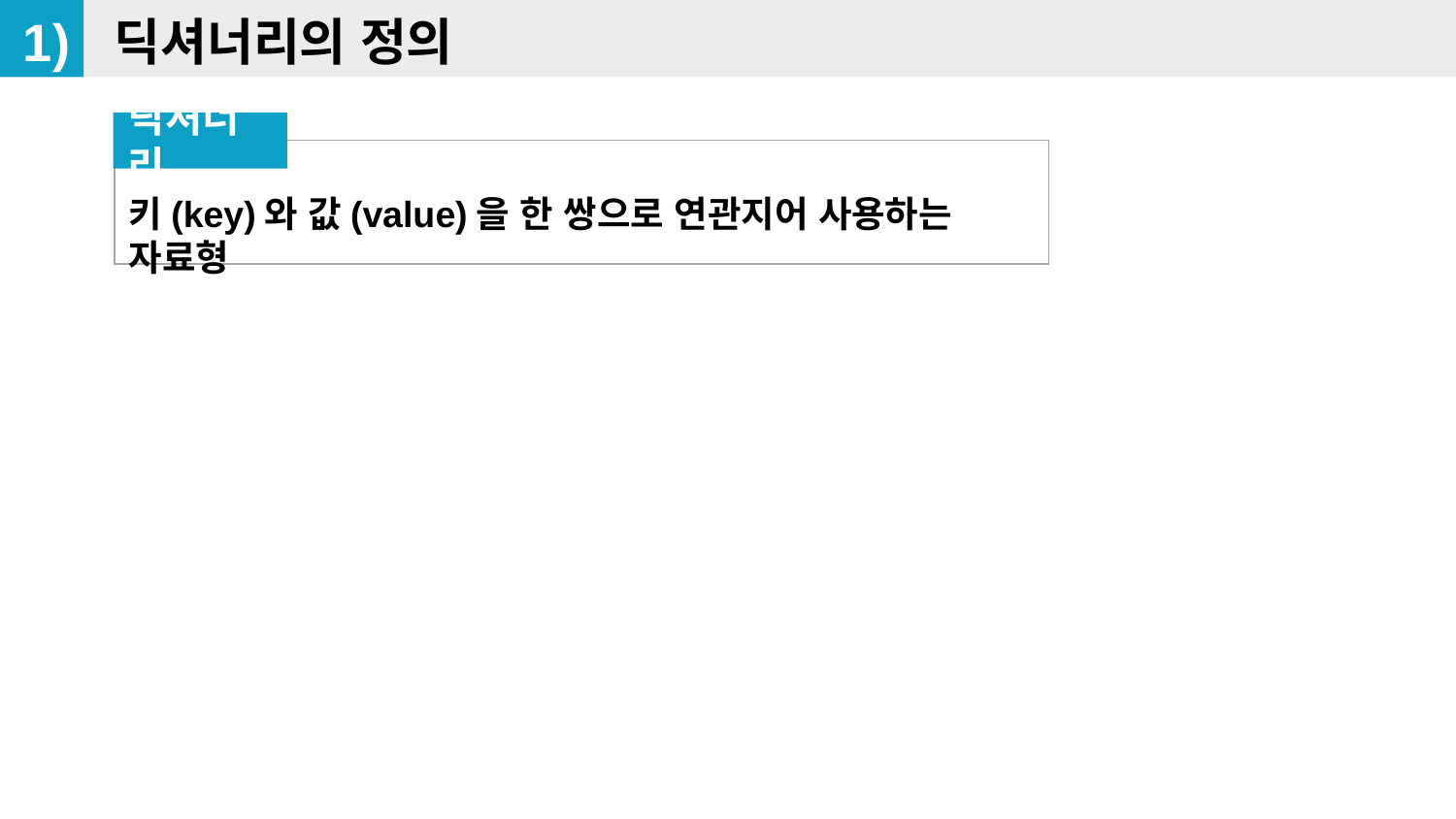

1)
딕셔너리의 정의
딕셔너리
키(key)와 값(value)을 한 쌍으로 연관지어 사용하는 자료형